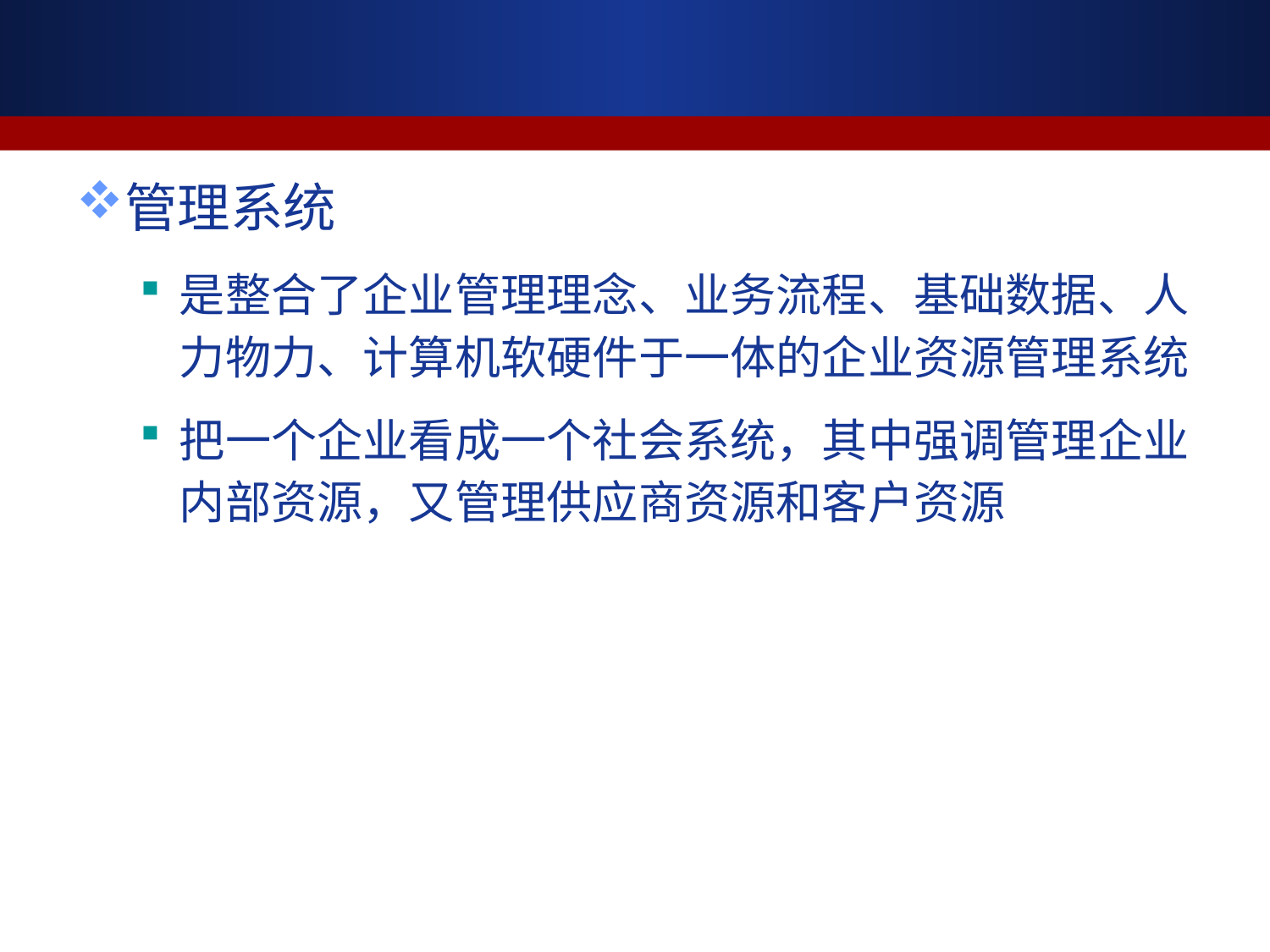

管理系统
是整合了企业管理理念、业务流程、基础数据、人力物力、计算机软硬件于一体的企业资源管理系统
把一个企业看成一个社会系统，其中强调管理企业内部资源，又管理供应商资源和客户资源